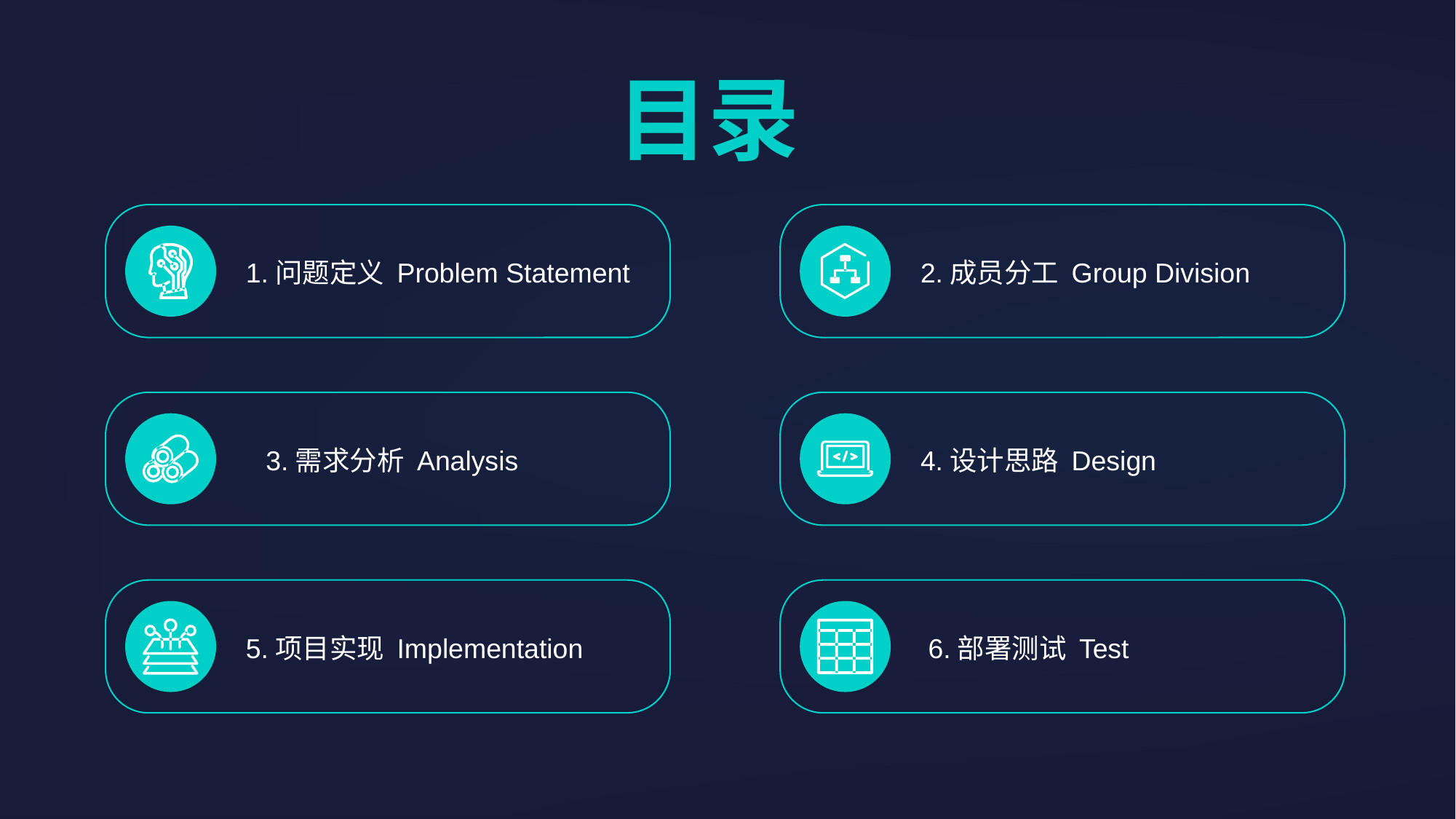

目录

1.问题定义 Problem Statement

2.成员分工 Group Division

3.需求分析 Analysis

4.设计思路 Design

5.项目实现 Implementation

 6.部署测试 Test